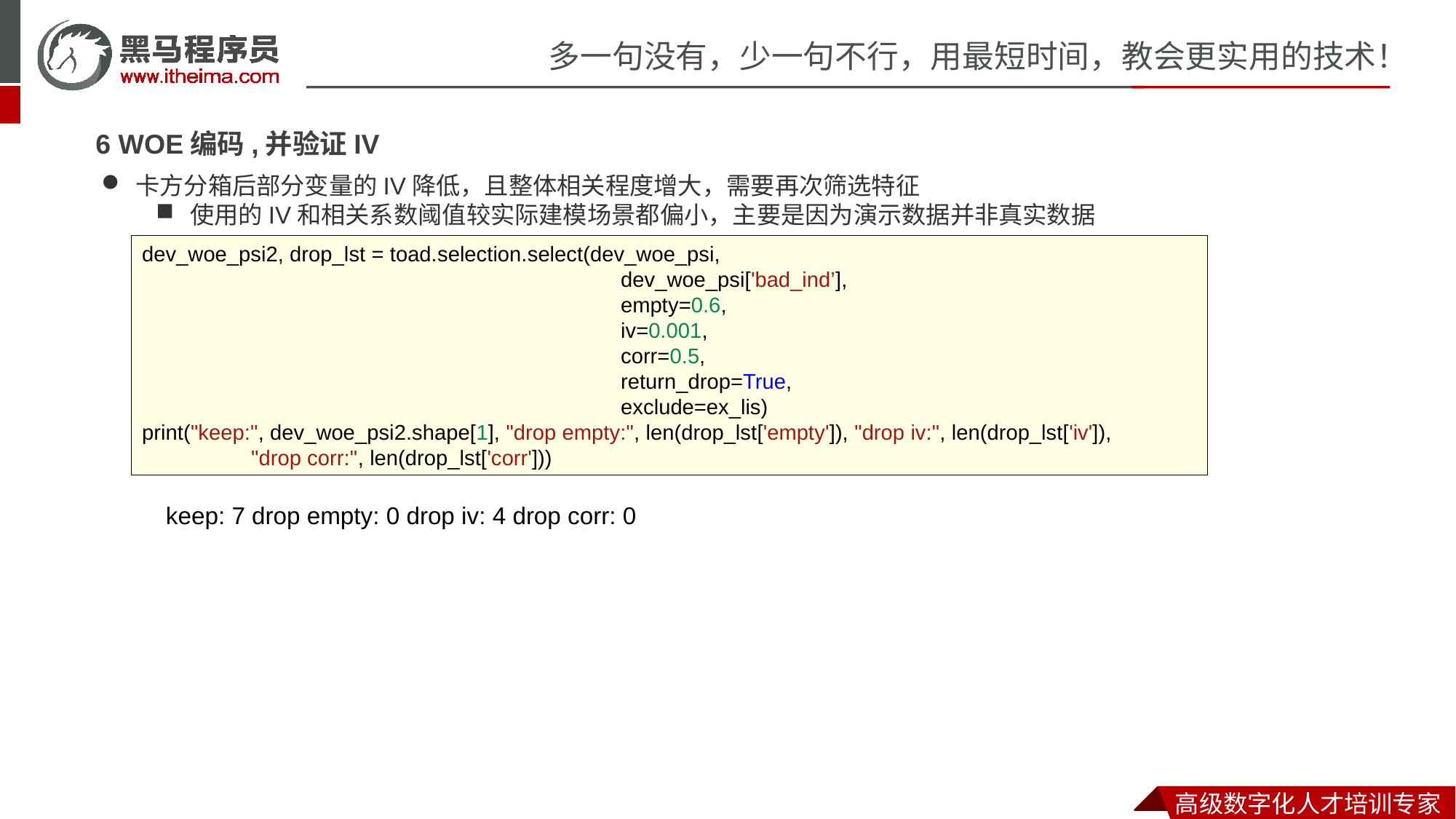

6 WOE编码,并验证IV
卡方分箱后部分变量的IV降低，且整体相关程度增大，需要再次筛选特征
使用的IV和相关系数阈值较实际建模场景都偏小，主要是因为演示数据并非真实数据
dev_woe_psi2, drop_lst = toad.selection.select(dev_woe_psi,
				       dev_woe_psi['bad_ind’],
				       empty=0.6,
				       iv=0.001,
				       corr=0.5,
				       return_drop=True,
				       exclude=ex_lis)
print("keep:", dev_woe_psi2.shape[1], "drop empty:", len(drop_lst['empty']), "drop iv:", len(drop_lst['iv']),
	"drop corr:", len(drop_lst['corr']))
keep: 7 drop empty: 0 drop iv: 4 drop corr: 0